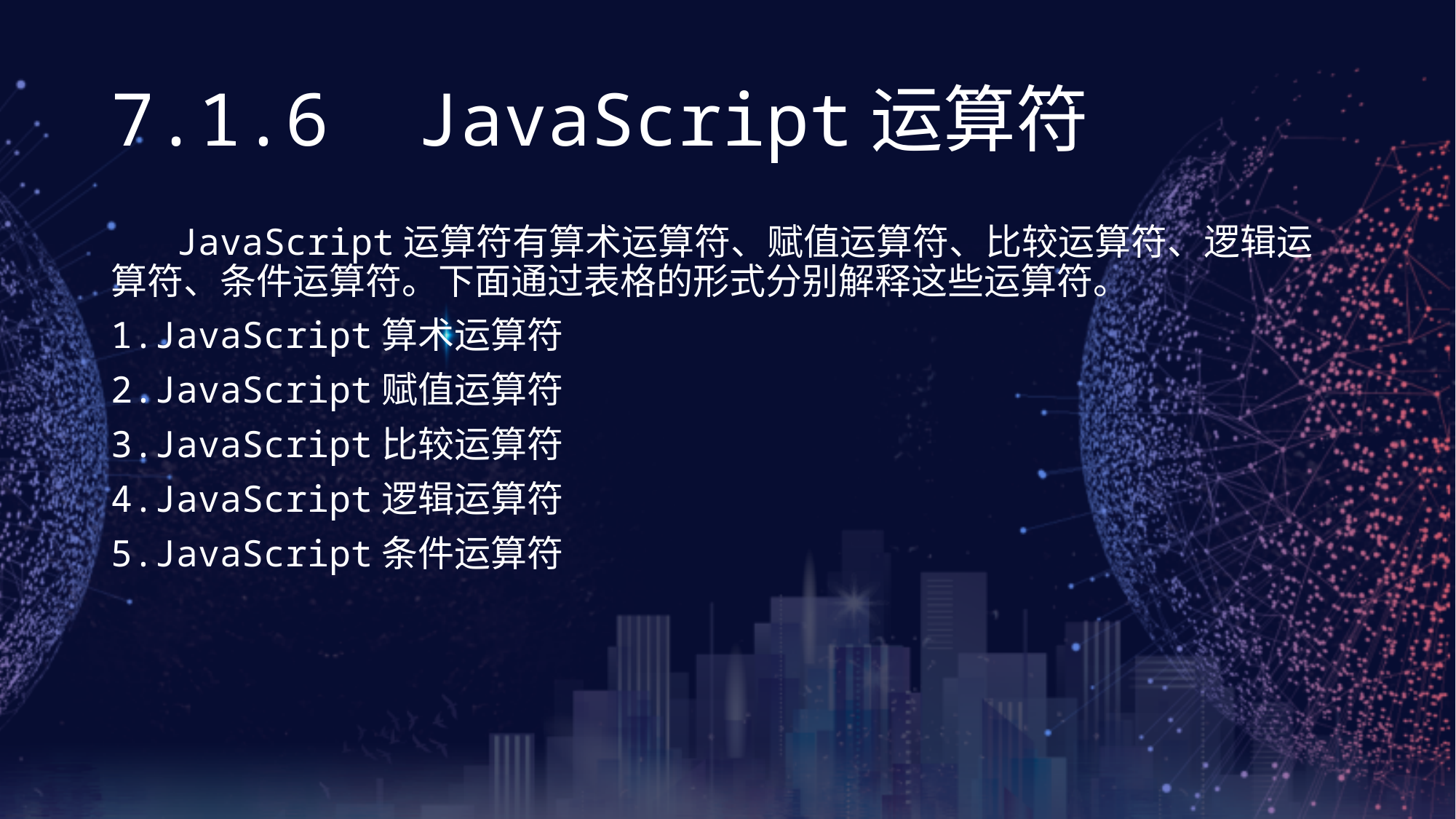

# 7.1.6  JavaScript运算符
   JavaScript运算符有算术运算符、赋值运算符、比较运算符、逻辑运算符、条件运算符。下面通过表格的形式分别解释这些运算符。
1.JavaScript算术运算符
2.JavaScript赋值运算符
3.JavaScript比较运算符
4.JavaScript逻辑运算符
5.JavaScript条件运算符